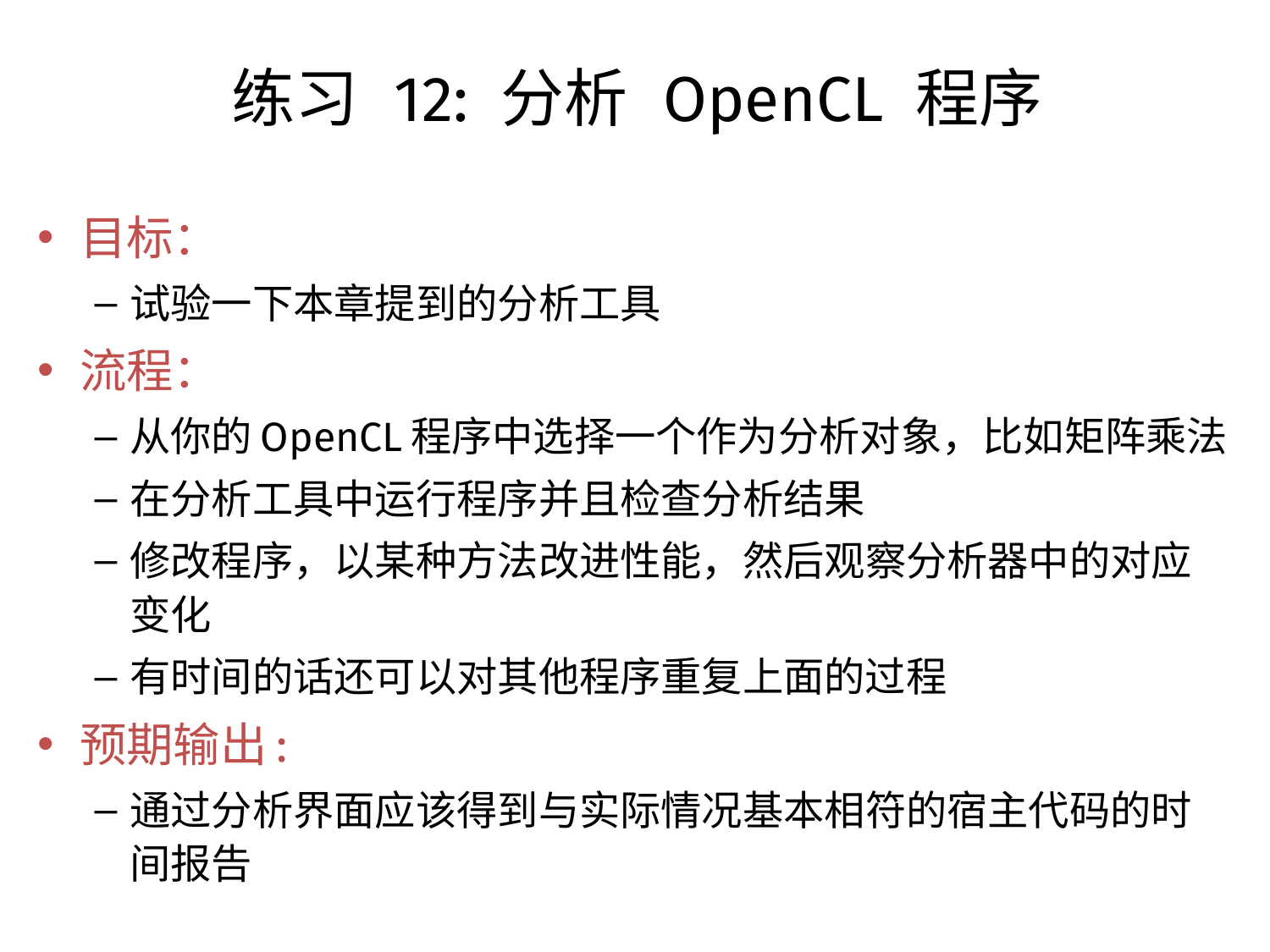

练习 12: 分析 OpenCL 程序
目标：
试验一下本章提到的分析工具
流程：
从你的OpenCL程序中选择一个作为分析对象，比如矩阵乘法
在分析工具中运行程序并且检查分析结果
修改程序，以某种方法改进性能，然后观察分析器中的对应变化
有时间的话还可以对其他程序重复上面的过程
预期输出:
通过分析界面应该得到与实际情况基本相符的宿主代码的时间报告